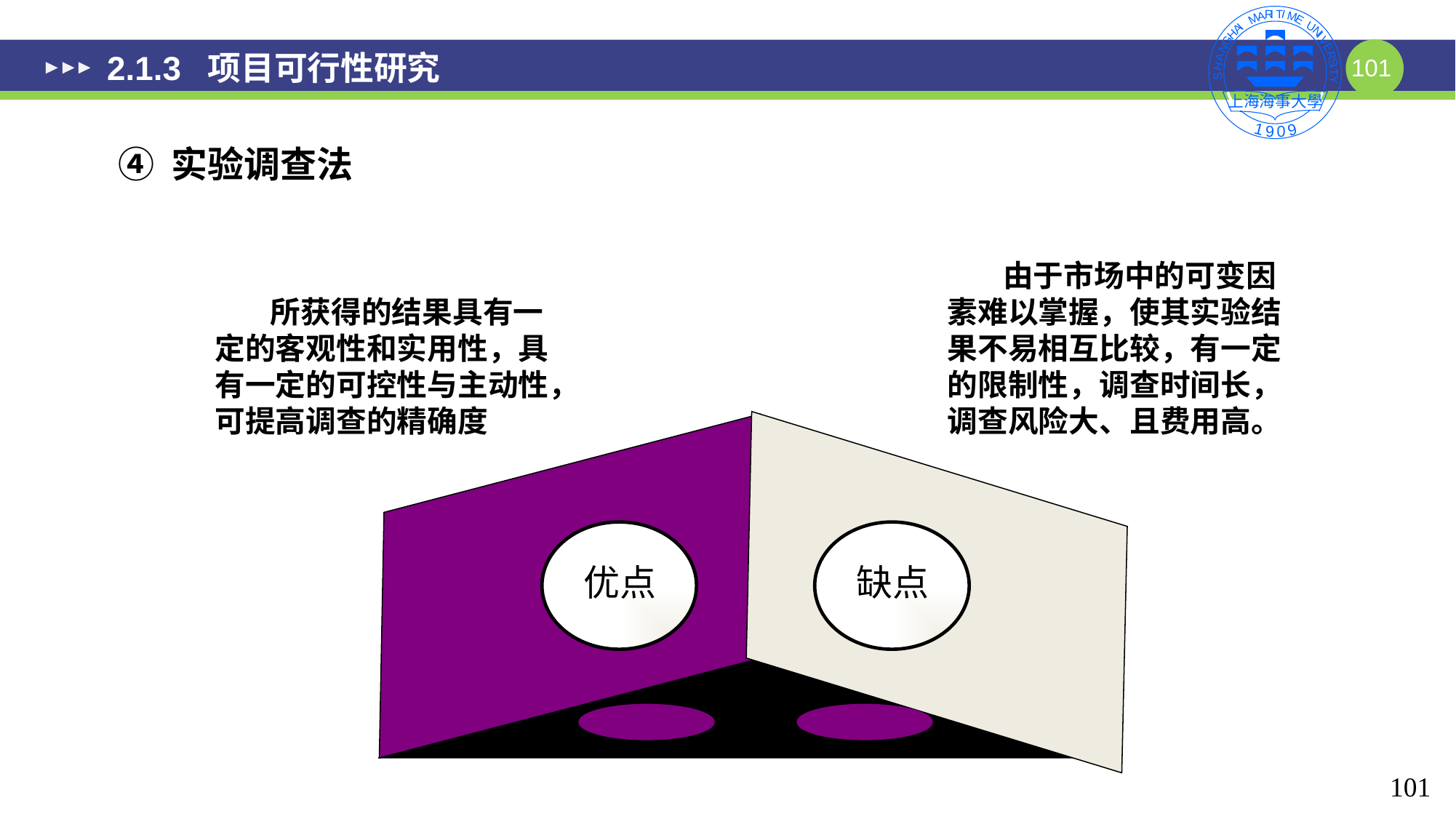

# 2.1.3  项目可行性研究
④ 实验调查法
       由于市场中的可变因素难以掌握，使其实验结果不易相互比较，有一定的限制性，调查时间长，调查风险大、且费用高。
       所获得的结果具有一定的客观性和实用性，具有一定的可控性与主动性，可提高调查的精确度

优点
缺点

101
101